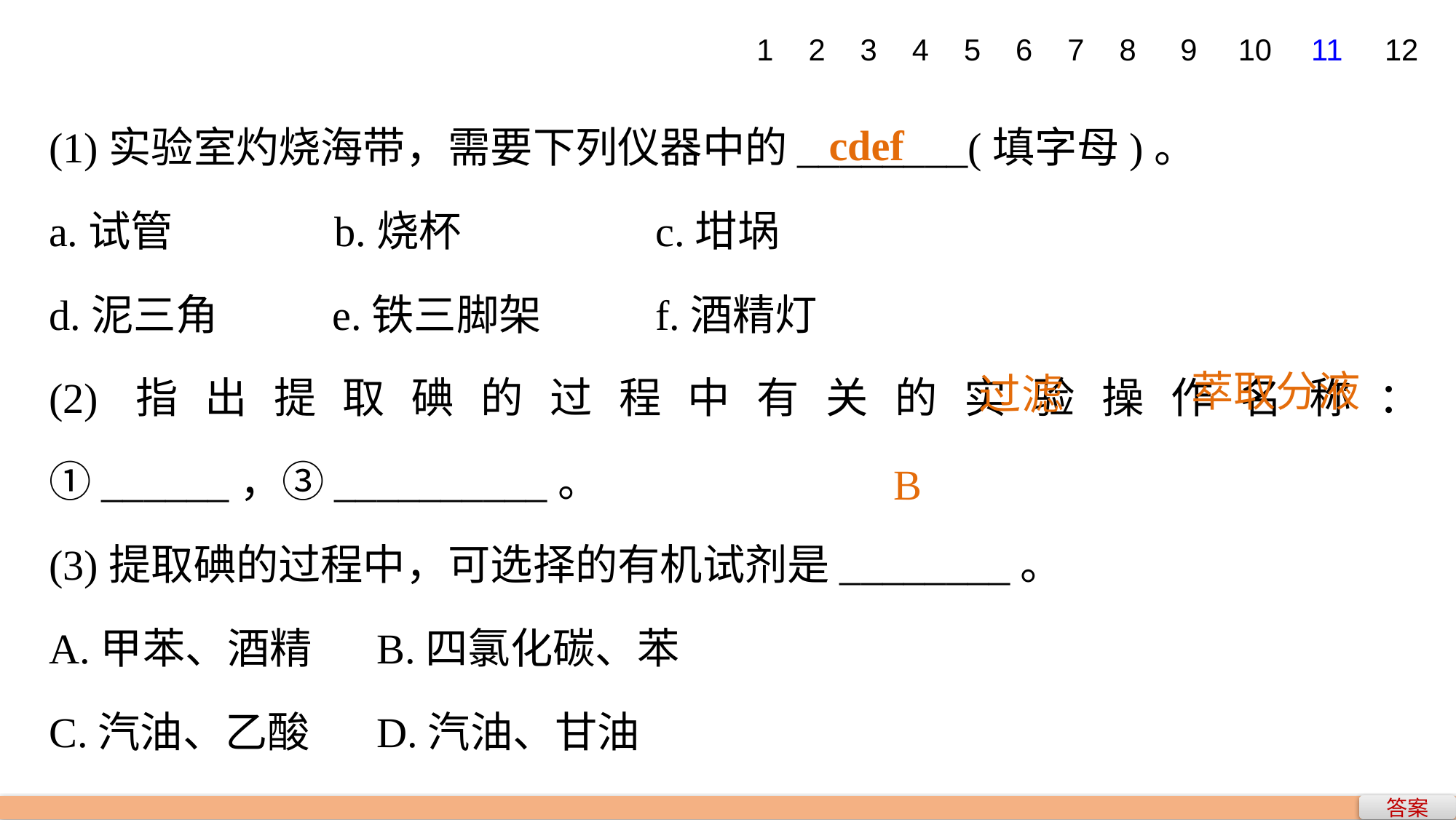

1
2
3
4
5
6
7
8
9
10
11
12
(1)实验室灼烧海带，需要下列仪器中的________(填字母)。
a.试管  　　     b.烧杯  　　　    c.坩埚
d.泥三角  　　e.铁三脚架  　　f.酒精灯
(2)指出提取碘的过程中有关的实验操作名称：①______，③__________。
(3)提取碘的过程中，可选择的有机试剂是________。
A.甲苯、酒精  	B.四氯化碳、苯
C.汽油、乙酸  	D.汽油、甘油
cdef
萃取分液
过滤
B
答案